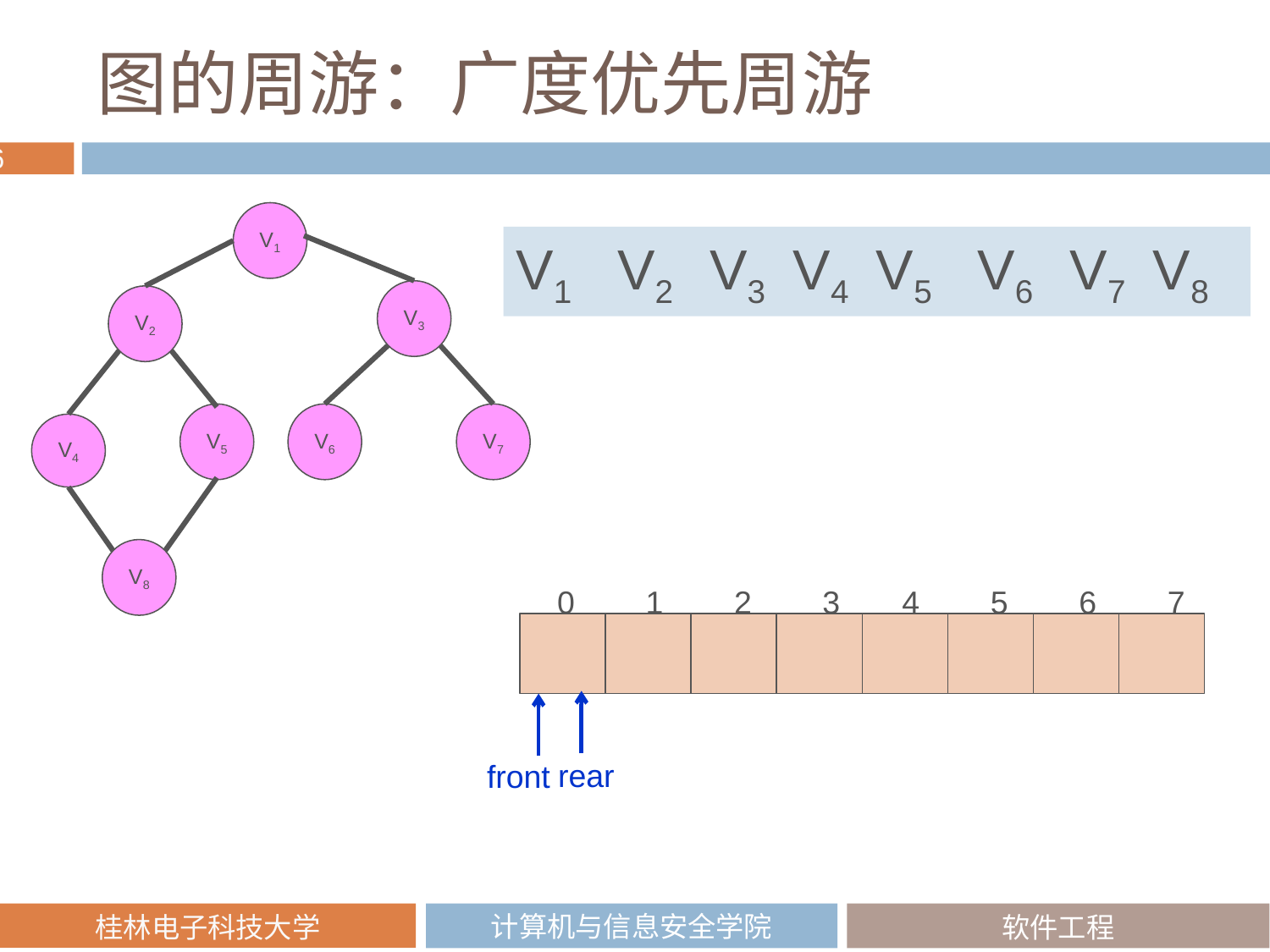

# 图的周游：广度优先周游
V1
V3
V2
V5
V6
V7
V4
V8
V1     V2    V3   V4   V5     V6    V7   V8
0        1        2        3       4        5        6        7

rear
front